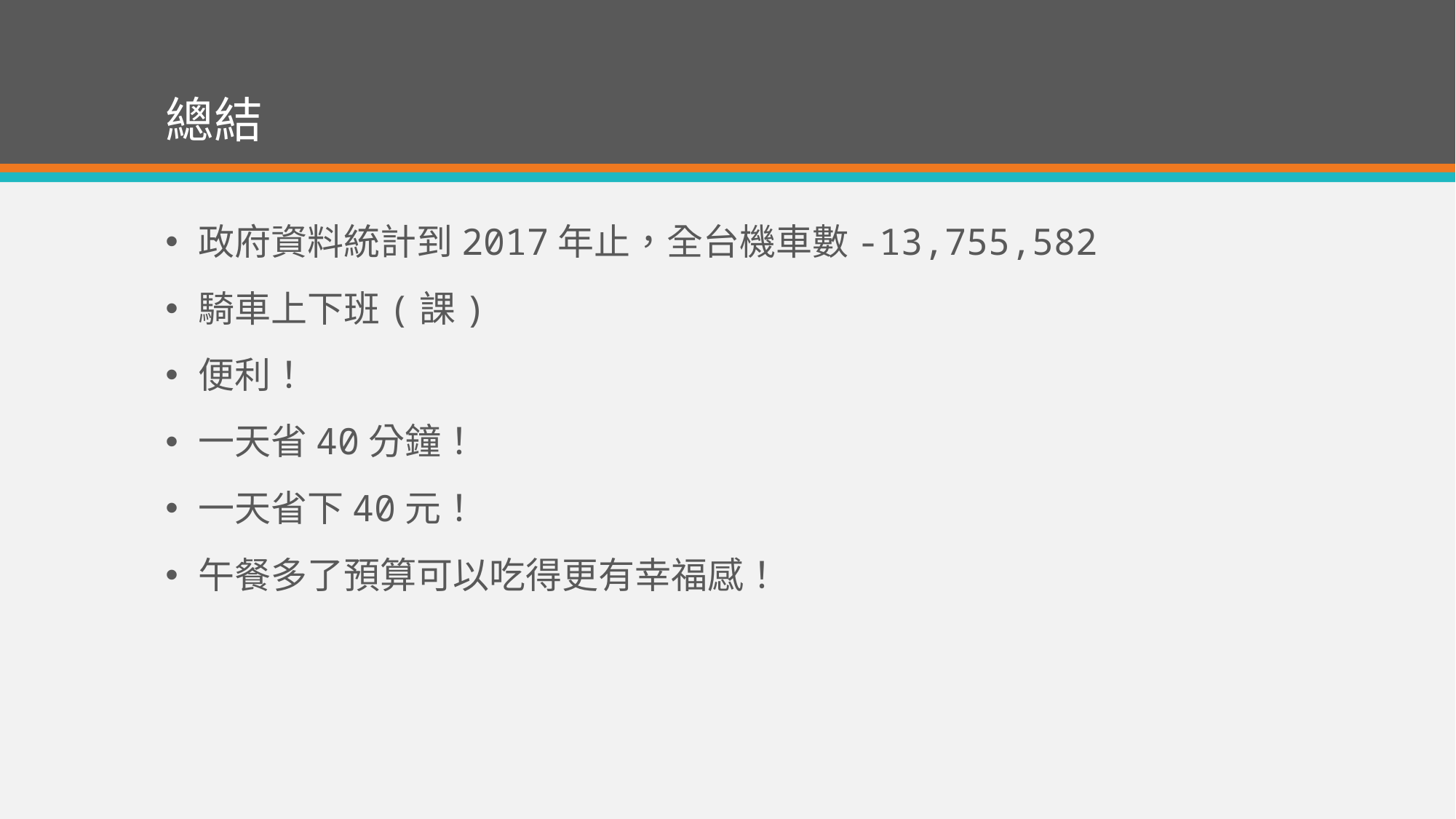

# 總結
政府資料統計到2017年止，全台機車數-13,755,582
騎車上下班(課)
便利！
一天省40分鐘！
一天省下40元！
午餐多了預算可以吃得更有幸福感！